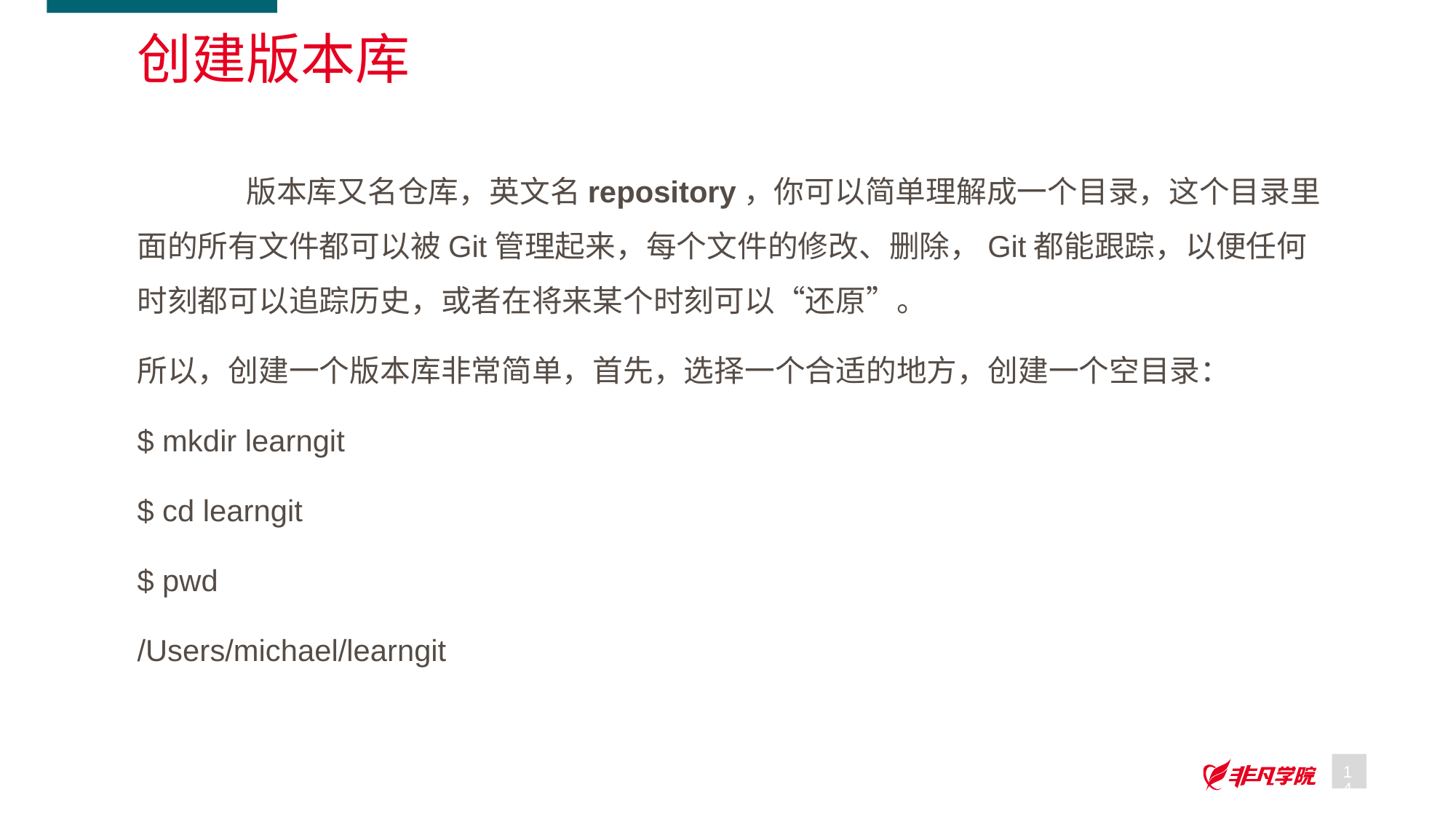

# 创建版本库
	版本库又名仓库，英文名repository，你可以简单理解成一个目录，这个目录里面的所有文件都可以被Git管理起来，每个文件的修改、删除，Git都能跟踪，以便任何时刻都可以追踪历史，或者在将来某个时刻可以“还原”。
所以，创建一个版本库非常简单，首先，选择一个合适的地方，创建一个空目录：
$ mkdir learngit
$ cd learngit
$ pwd
/Users/michael/learngit

14